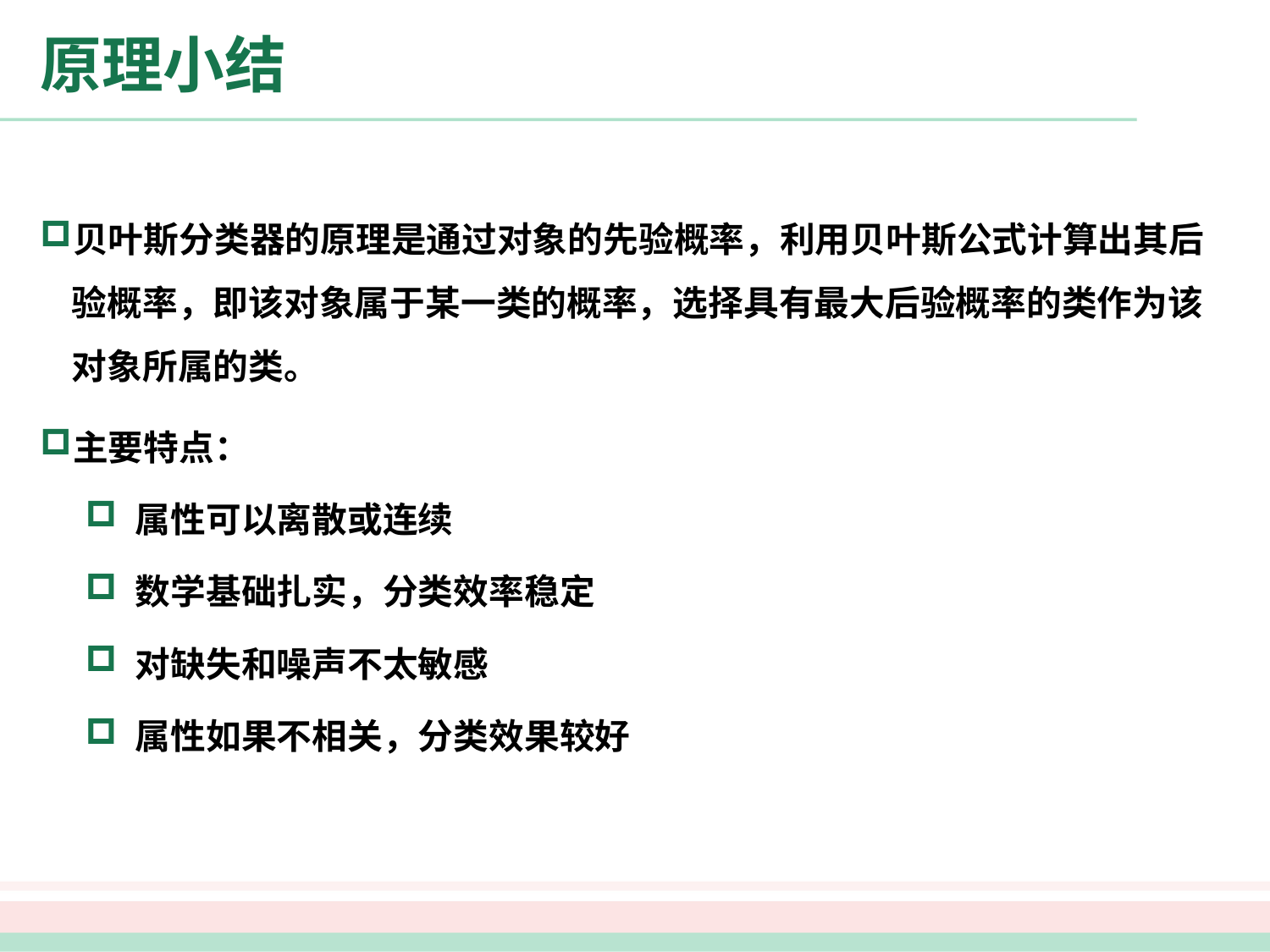

原理小结
贝叶斯分类器的原理是通过对象的先验概率，利用贝叶斯公式计算出其后验概率，即该对象属于某一类的概率，选择具有最大后验概率的类作为该对象所属的类。
主要特点：
属性可以离散或连续
数学基础扎实，分类效率稳定
对缺失和噪声不太敏感
属性如果不相关，分类效果较好